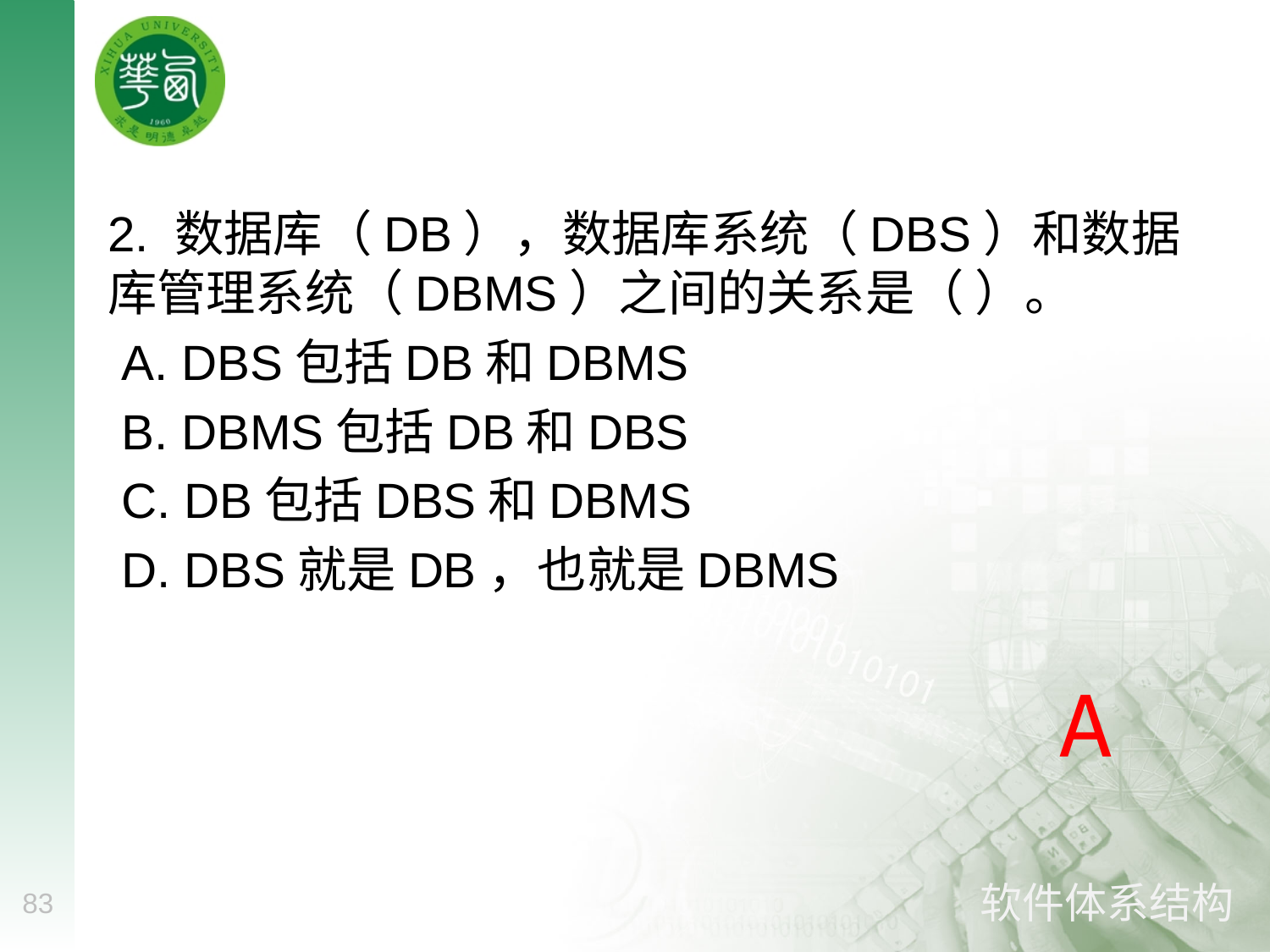

#
2. 数据库（DB），数据库系统（DBS）和数据库管理系统（DBMS）之间的关系是（ ）。
 A. DBS包括DB和DBMS
 B. DBMS包括DB和DBS
 C. DB包括DBS和DBMS
 D. DBS就是DB，也就是DBMS
A
83